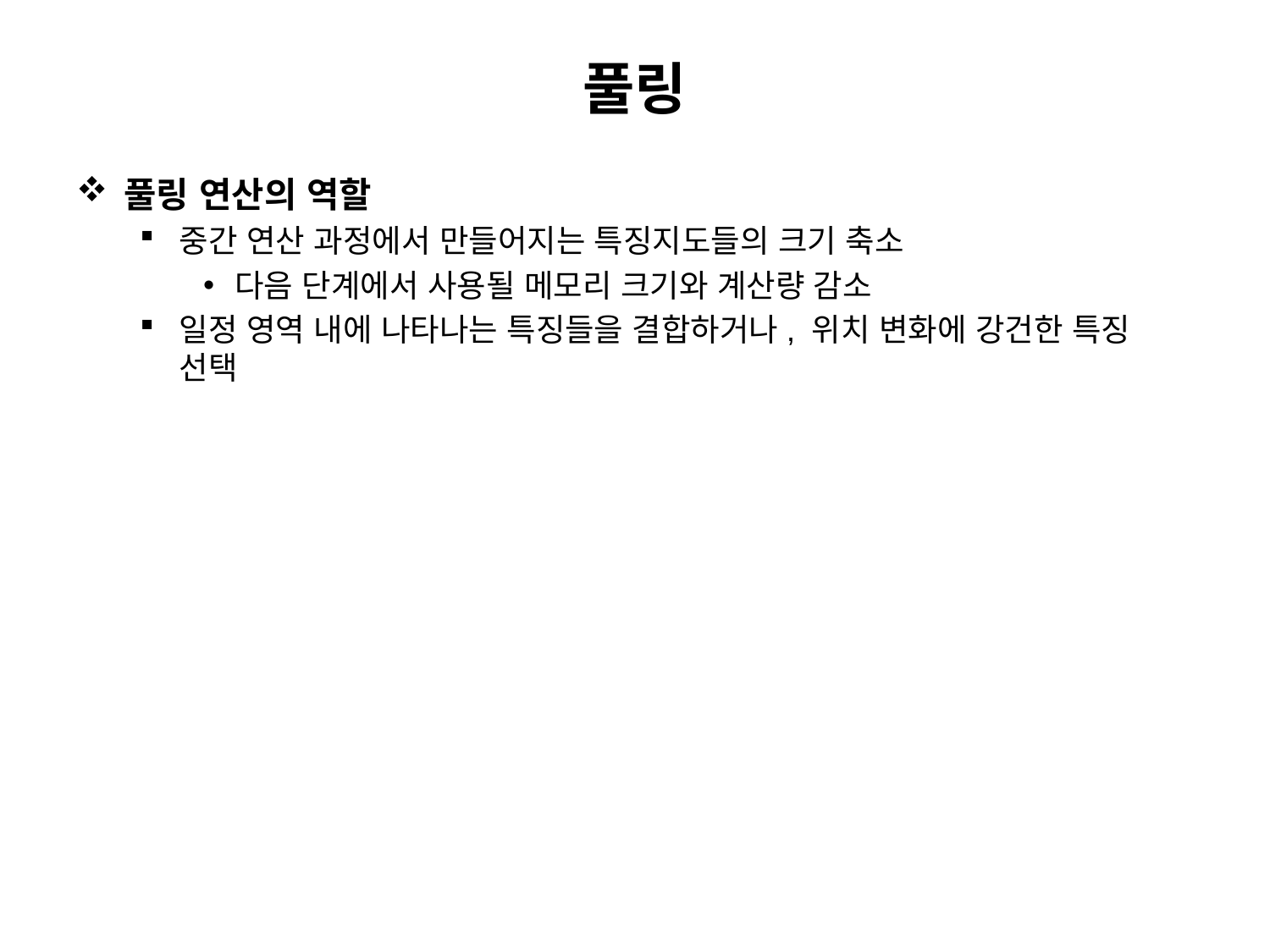

# 풀링
풀링 연산의 역할
중간 연산 과정에서 만들어지는 특징지도들의 크기 축소
다음 단계에서 사용될 메모리 크기와 계산량 감소
일정 영역 내에 나타나는 특징들을 결합하거나, 위치 변화에 강건한 특징 선택